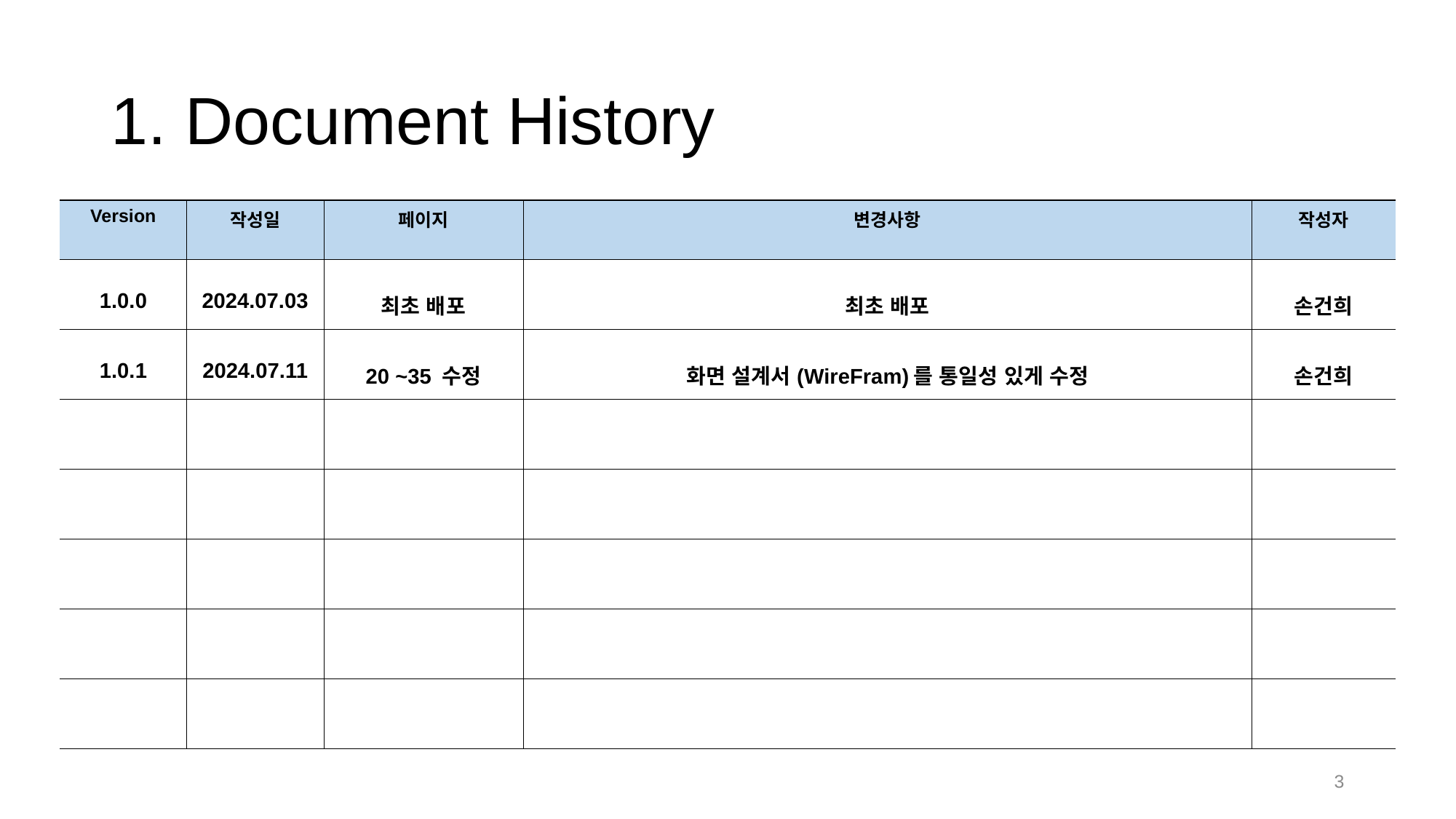

# 1. Document History
| Version | 작성일 | 페이지 | 변경사항 | 작성자 |
| --- | --- | --- | --- | --- |
| 1.0.0 | 2024.07.03 | 최초 배포 | 최초 배포 | 손건희 |
| 1.0.1 | 2024.07.11 | 20 ~35 수정 | 화면 설계서(WireFram)를 통일성 있게 수정 | 손건희 |
|  |  |  |  |  |
|  |  |  |  |  |
|  |  |  |  |  |
|  |  |  |  |  |
|  |  |  |  |  |
3